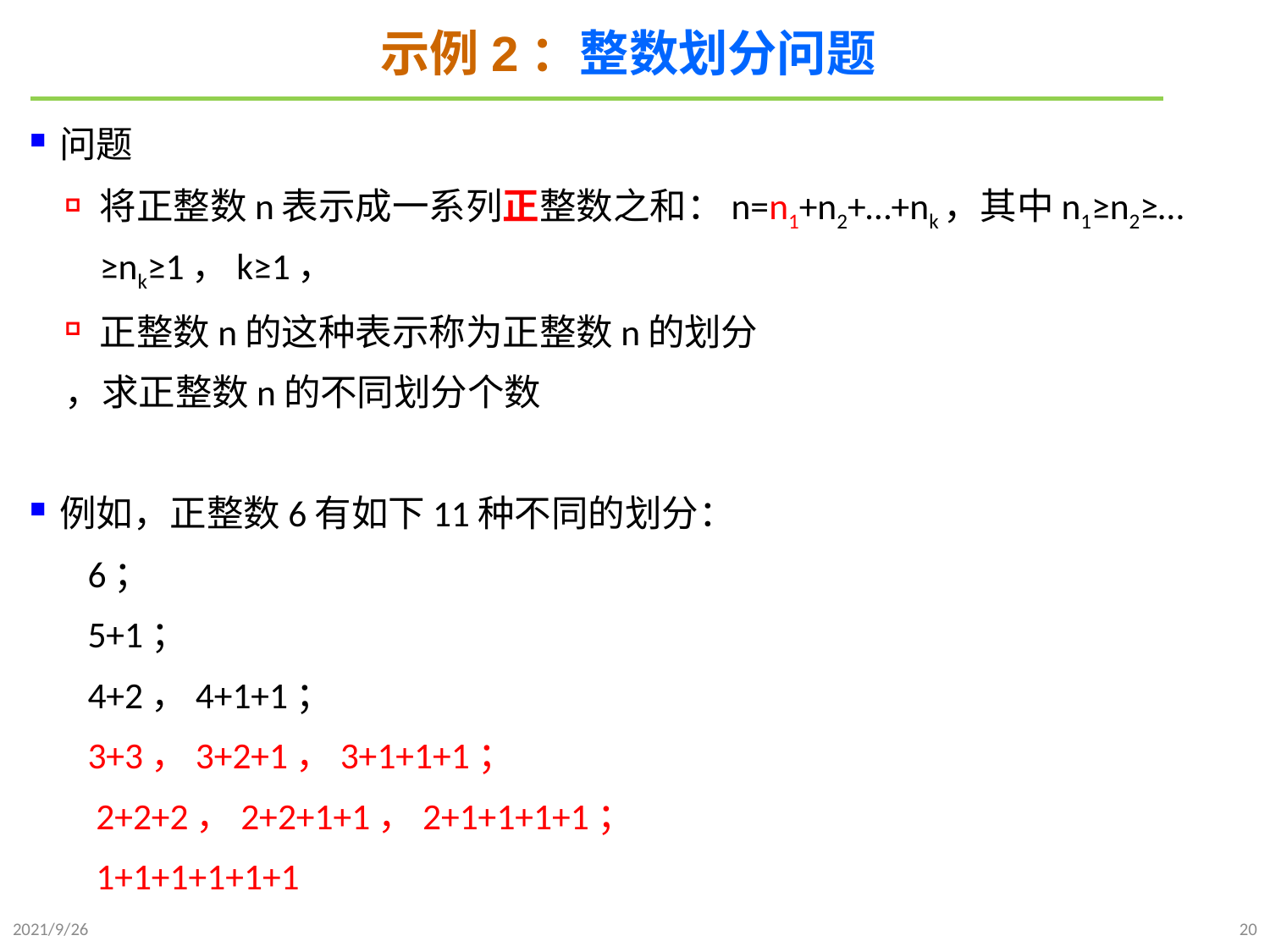

# 示例2：整数划分问题
问题
将正整数n表示成一系列正整数之和：n=n1+n2+…+nk，其中n1≥n2≥…≥nk≥1，k≥1，
正整数n的这种表示称为正整数n的划分
，求正整数n的不同划分个数

例如，正整数6有如下11种不同的划分：
       6；
       5+1；
       4+2，4+1+1；
       3+3，3+2+1，3+1+1+1；
        2+2+2，2+2+1+1，2+1+1+1+1；
        1+1+1+1+1+1

2021/9/26
20